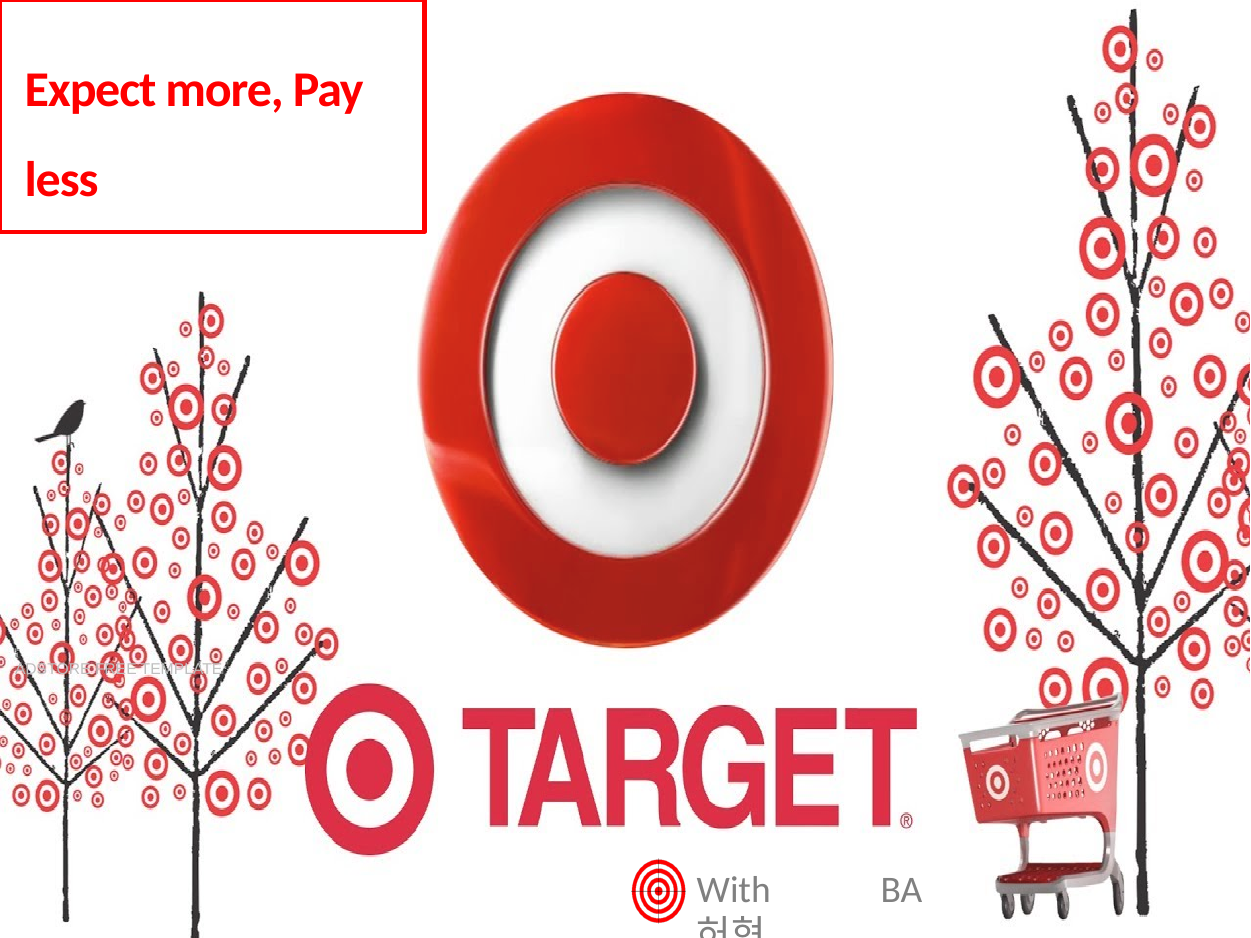

# Expect more, Pay less
ADSTORE FREE TEMPLATE
With	    BA 허현